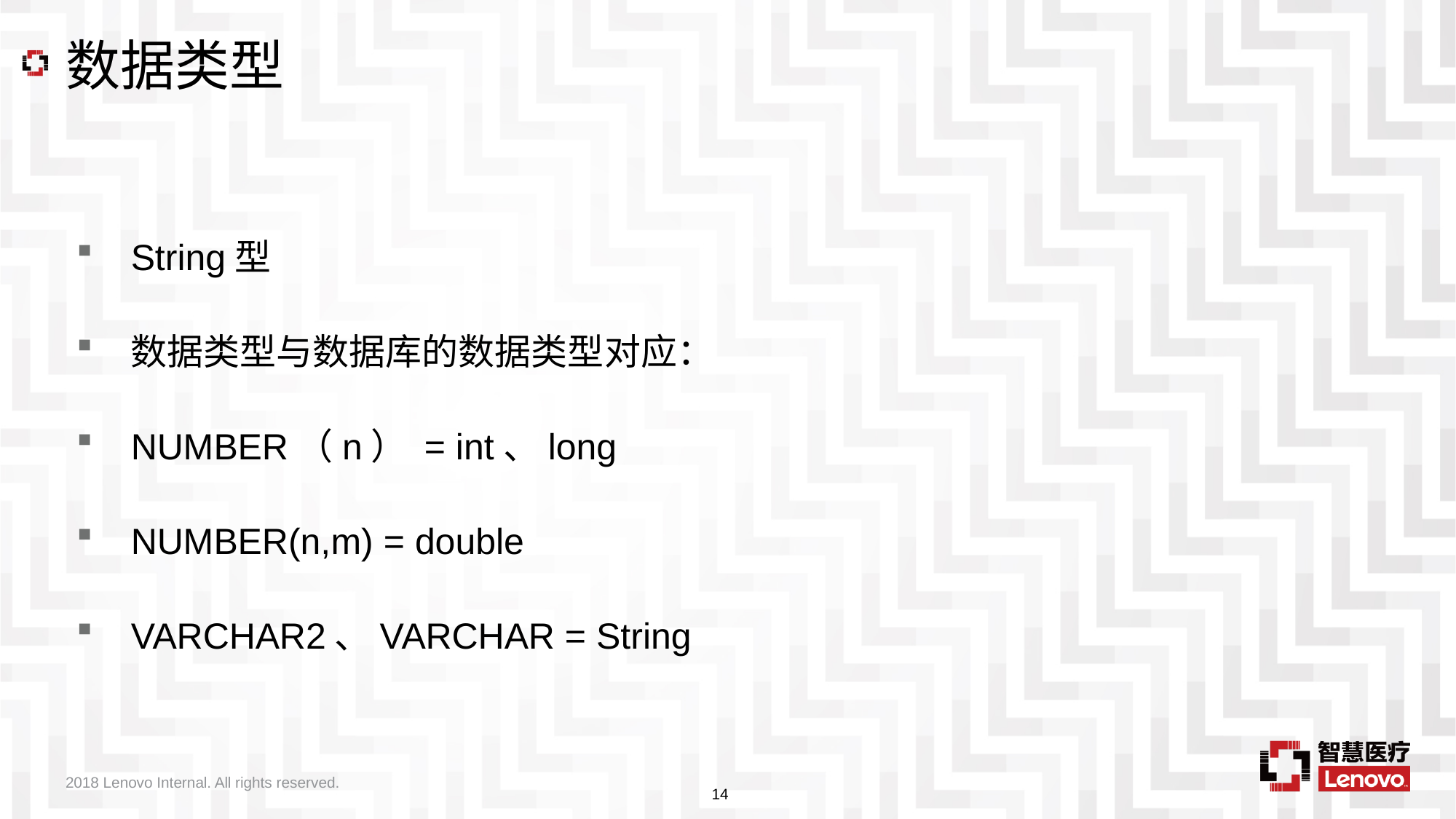

# 数据类型
String型
数据类型与数据库的数据类型对应：
NUMBER（n） = int、long
NUMBER(n,m) = double
VARCHAR2、VARCHAR = String

2018 Lenovo Internal. All rights reserved.